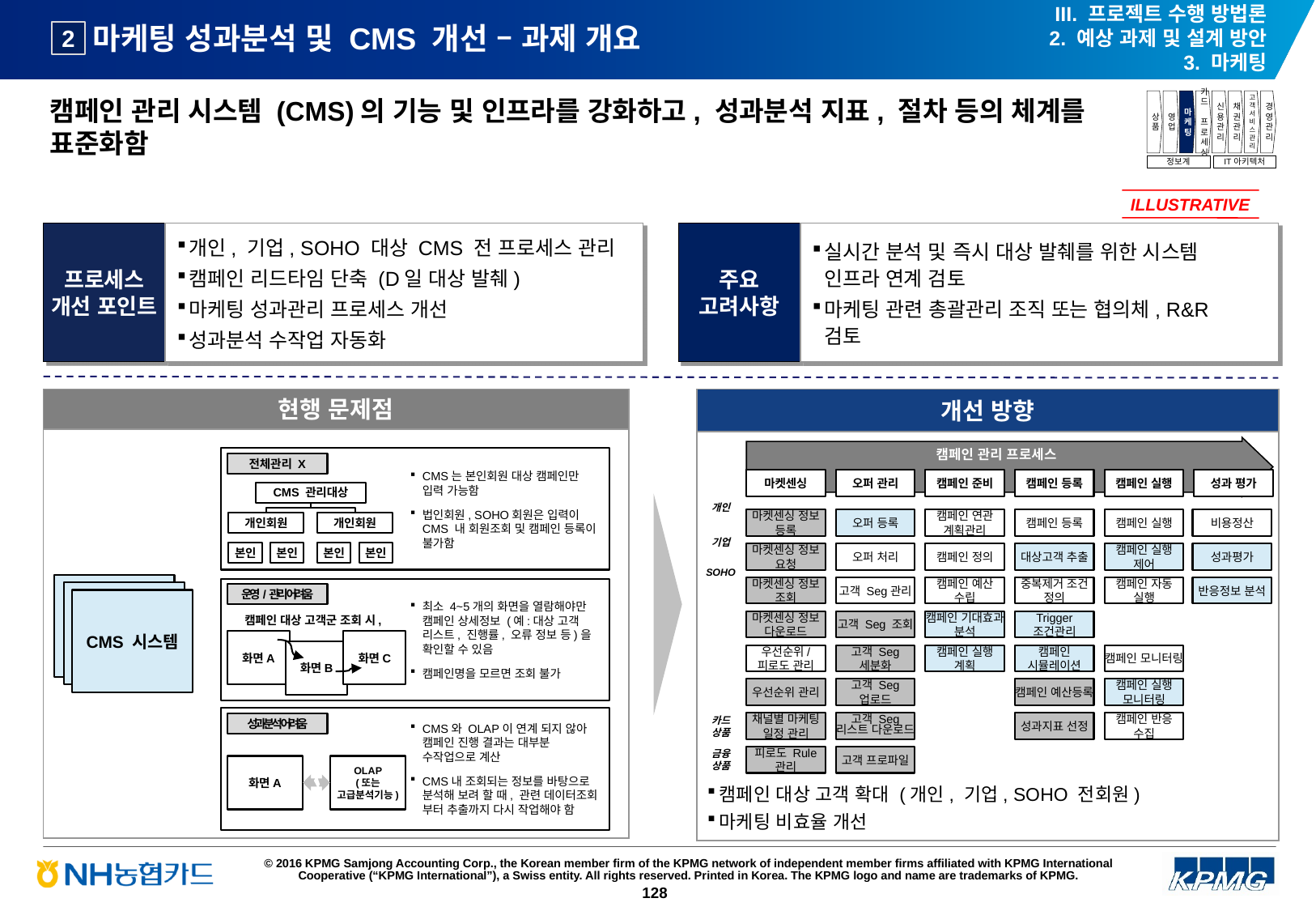

III. 프로젝트 수행 방법론
2. 예상 과제 및 설계 방안
3. 마케팅
# 마케팅 성과분석 및 CMS 개선 – 과제 개요
2
캠페인 관리 시스템 (CMS)의 기능 및 인프라를 강화하고, 성과분석 지표, 절차 등의 체계를 표준화함
상품
영업
마케팅
카드
프로세싱
신용관리
채권관리
고객서비스관리
경영관리
정보계
IT아키텍처
ILLUSTRATIVE
프로세스 개선 포인트
개인, 기업, SOHO 대상 CMS 전 프로세스 관리
캠페인 리드타임 단축 (D일 대상 발췌)
마케팅 성과관리 프로세스 개선
성과분석 수작업 자동화
주요 고려사항
실시간 분석 및 즉시 대상 발췌를 위한 시스템
인프라 연계 검토
마케팅 관련 총괄관리 조직 또는 협의체, R&R
검토
개선 방향
현행 문제점

캠페인 관리 프로세스

전체관리 X
CMS는 본인회원 대상 캠페인만 입력 가능함
법인회원, SOHO회원은 입력이 CMS 내 회원조회 및 캠페인 등록이 불가함
마켓센싱
오퍼 관리
캠페인 준비
캠페인 등록
캠페인 실행
성과 평가
CMS 관리대상
개인
마켓센싱 정보 등록
오퍼 등록
캠페인 연관 계획관리
캠페인 등록
캠페인 실행
비용정산
개인회원
개인회원
기업
본인
본인
본인
본인
마켓센싱 정보 요청
오퍼 처리
캠페인 정의
대상고객 추출
캠페인 실행 제어
성과평가
SOHO

CMS 시스템
마켓센싱 정보 조회
고객 Seg관리
캠페인 예산 수립
중복제거 조건 정의
캠페인 자동 실행
반응정보 분석

운영/관리 어려움
최소 4~5개의 화면을 열람해야만 캠페인 상세정보 (예:대상 고객 리스트, 진행률, 오류 정보 등)을 확인할 수 있음
캠페인명을 모르면 조회 불가

캠페인 대상 고객군 조회 시,
마켓센싱 정보 다운로드
고객 Seg 조회
캠페인 기대효과 분석
Trigger 조건관리
화면A
화면C
화면B
우선순위/
피로도 관리
고객 Seg 세분화
캠페인 실행 계획
캠페인 시뮬레이션
캠페인 모니터링
우선순위 관리
고객 Seg 업로드
캠페인 예산등록
캠페인 실행 모니터링

채널별 마케팅 일정 관리
고객 Seg 리스트 다운로드
성과지표 선정
캠페인 반응 수집
성과분석 어려움
카드
상품
CMS와 OLAP이 연계 되지 않아 캠페인 진행 결과는 대부분 수작업으로 계산
CMS내 조회되는 정보를 바탕으로 분석해 보려 할 때, 관련 데이터조회 부터 추출까지 다시 작업해야 함
금융
상품
피로도 Rule 관리
고객 프로파일
화면A
OLAP
(또는 고급분석기능)

캠페인 대상 고객 확대 (개인, 기업, SOHO 전회원)
마케팅 비효율 개선